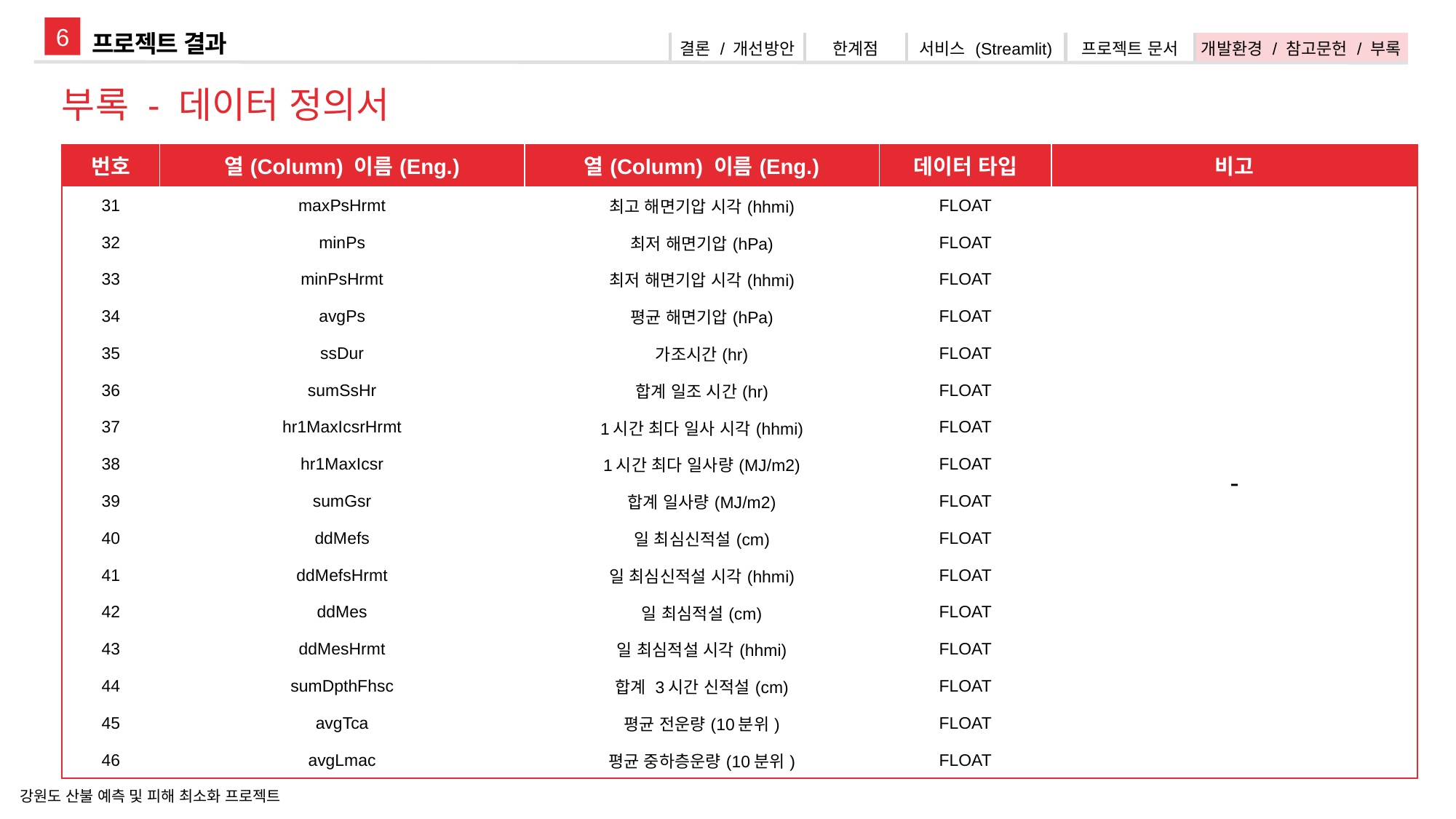

6
프로젝트 결과
| 결론 / 개선방안 | 한계점 | 서비스 (Streamlit) | 프로젝트 문서 | 개발환경 / 참고문헌 / 부록 |
| --- | --- | --- | --- | --- |
부록 - 데이터 정의서
| 번호 | 열(Column) 이름(Eng.) | 열(Column) 이름(Eng.) | 데이터 타입 | 비고 |
| --- | --- | --- | --- | --- |
| 31 | maxPsHrmt | 최고 해면기압 시각(hhmi) | FLOAT | - |
| 32 | minPs | 최저 해면기압(hPa) | FLOAT |  |
| 33 | minPsHrmt | 최저 해면기압 시각(hhmi) | FLOAT |  |
| 34 | avgPs | 평균 해면기압(hPa) | FLOAT |  |
| 35 | ssDur | 가조시간(hr) | FLOAT |  |
| 36 | sumSsHr | 합계 일조 시간(hr) | FLOAT |  |
| 37 | hr1MaxIcsrHrmt | 1시간 최다 일사 시각(hhmi) | FLOAT |  |
| 38 | hr1MaxIcsr | 1시간 최다 일사량(MJ/m2) | FLOAT |  |
| 39 | sumGsr | 합계 일사량(MJ/m2) | FLOAT |  |
| 40 | ddMefs | 일 최심신적설(cm) | FLOAT |  |
| 41 | ddMefsHrmt | 일 최심신적설 시각(hhmi) | FLOAT |  |
| 42 | ddMes | 일 최심적설(cm) | FLOAT |  |
| 43 | ddMesHrmt | 일 최심적설 시각(hhmi) | FLOAT |  |
| 44 | sumDpthFhsc | 합계 3시간 신적설(cm) | FLOAT |  |
| 45 | avgTca | 평균 전운량(10분위) | FLOAT |  |
| 46 | avgLmac | 평균 중하층운량(10분위) | FLOAT |  |
강원도 산불 예측 및 피해 최소화 프로젝트